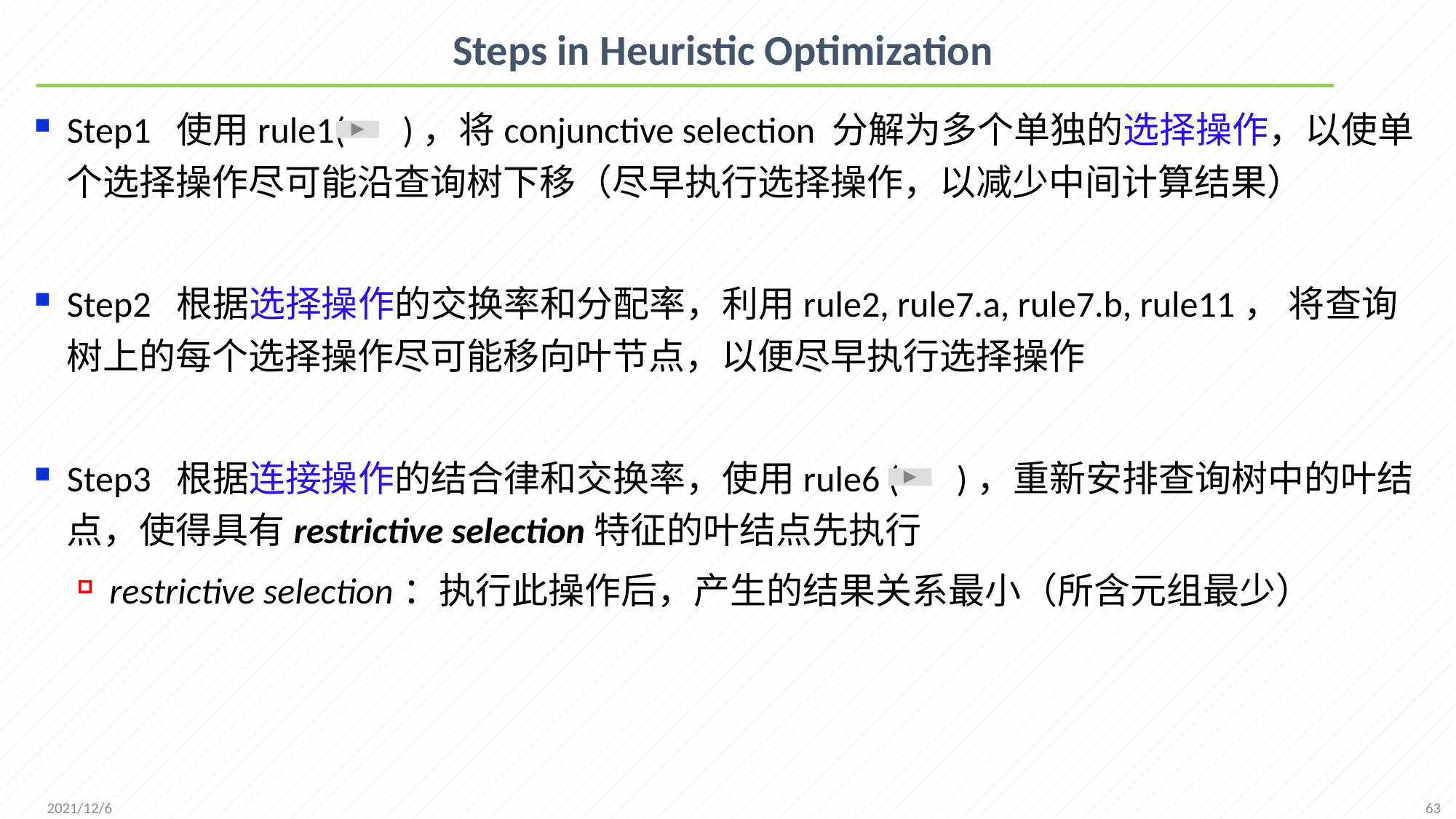

# Steps in Heuristic Optimization
Step1  使用rule1(       )，将conjunctive selection 分解为多个单独的选择操作，以使单个选择操作尽可能沿查询树下移（尽早执行选择操作，以减少中间计算结果）

Step2  根据选择操作的交换率和分配率，利用rule2, rule7.a, rule7.b, rule11， 将查询树上的每个选择操作尽可能移向叶节点，以便尽早执行选择操作

Step3  根据连接操作的结合律和交换率，使用rule6 (       )，重新安排查询树中的叶结点，使得具有restrictive selection特征的叶结点先执行
restrictive selection：执行此操作后，产生的结果关系最小（所含元组最少）

63
2021/12/6